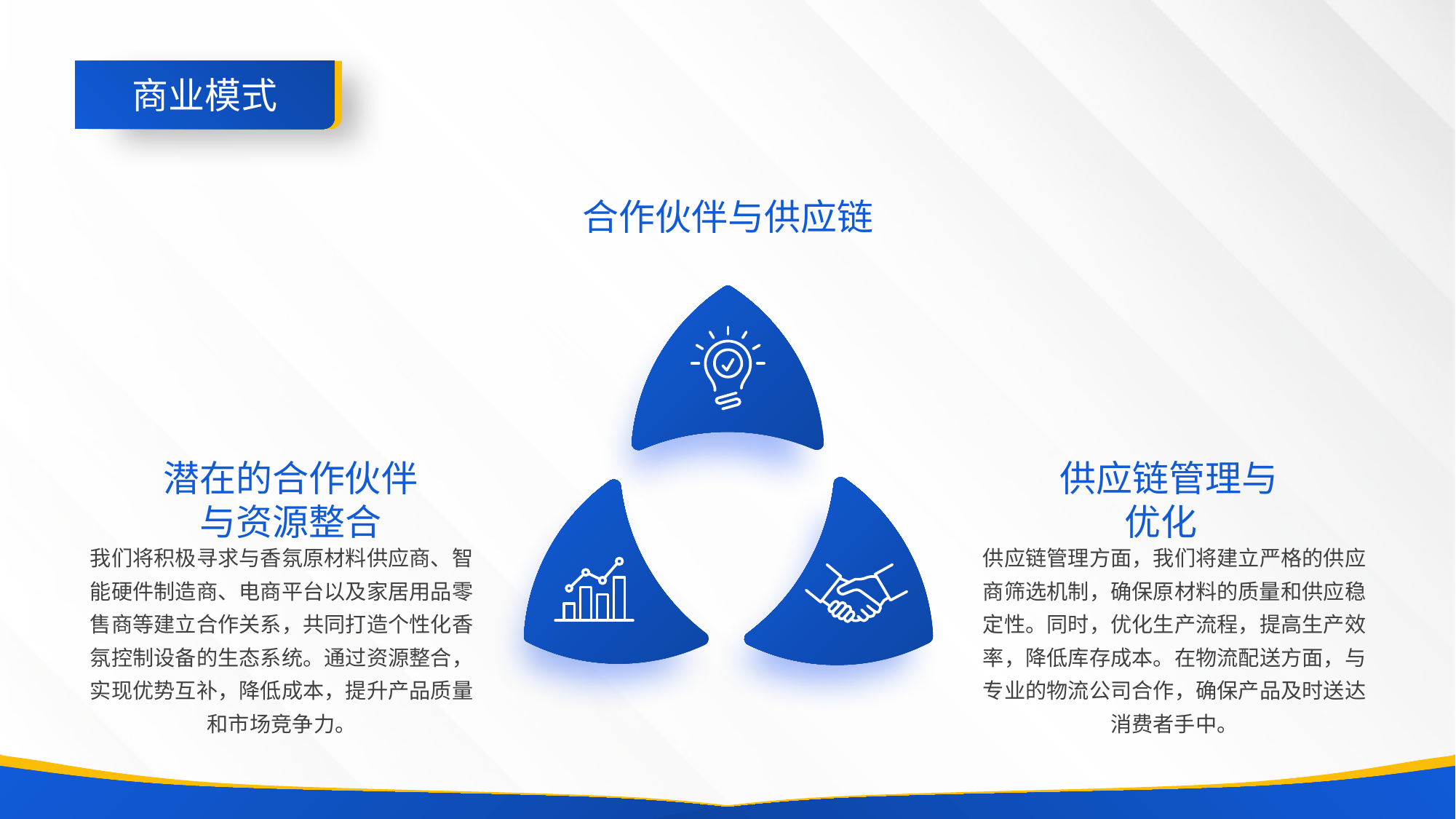

商业模式
合作伙伴与供应链

潜在的合作伙伴与资源整合
 供应链管理与优化

我们将积极寻求与香氛原材料供应商、智能硬件制造商、电商平台以及家居用品零售商等建立合作关系，共同打造个性化香氛控制设备的生态系统。通过资源整合，实现优势互补，降低成本，提升产品质量和市场竞争力。
供应链管理方面，我们将建立严格的供应商筛选机制，确保原材料的质量和供应稳定性。同时，优化生产流程，提高生产效率，降低库存成本。在物流配送方面，与专业的物流公司合作，确保产品及时送达消费者手中。